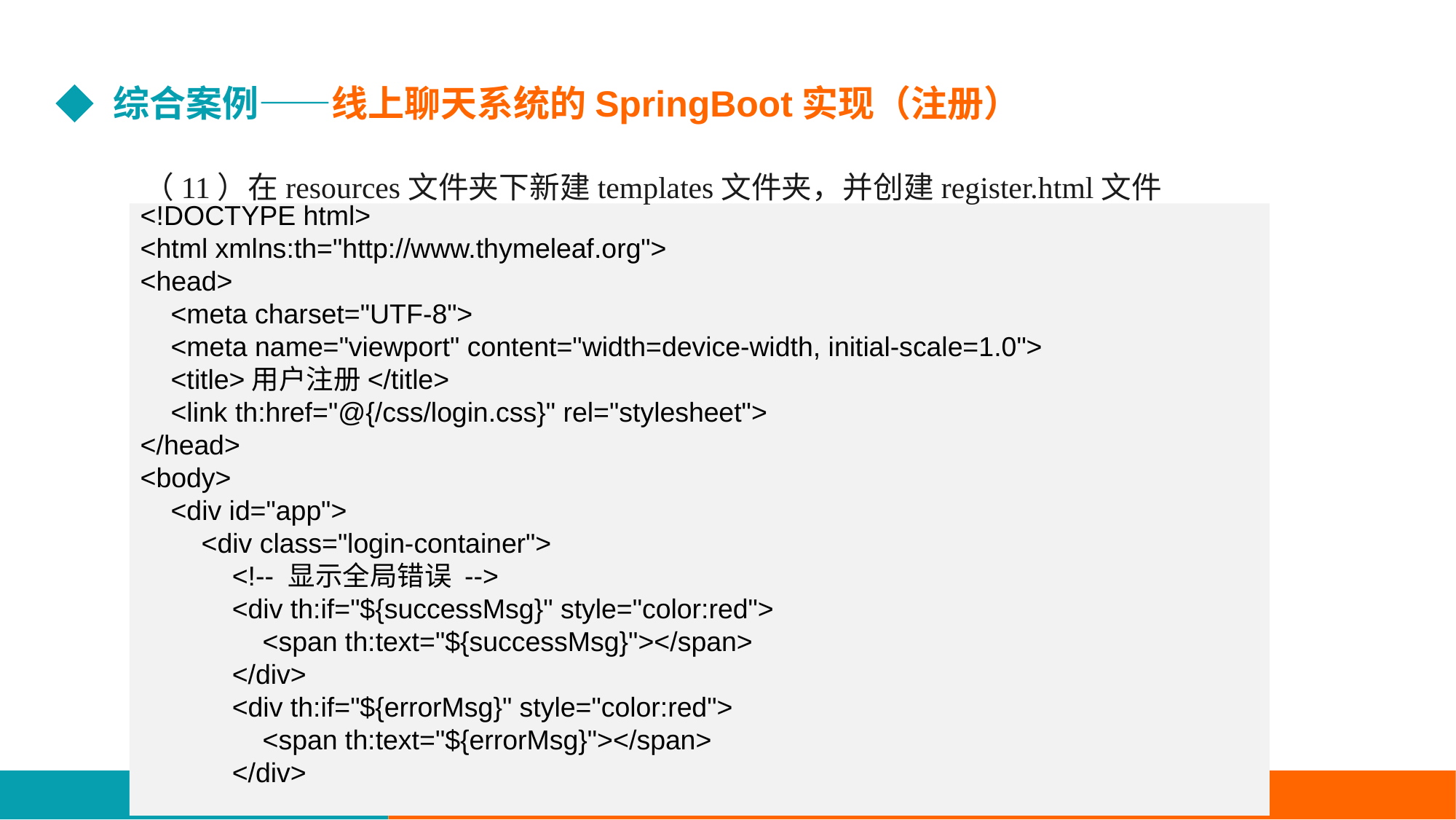

综合案例——线上聊天系统的SpringBoot实现（注册）
（11）在resources文件夹下新建templates文件夹，并创建register.html文件
<!DOCTYPE html>
<html xmlns:th="http://www.thymeleaf.org">
<head>
    <meta charset="UTF-8">
    <meta name="viewport" content="width=device-width, initial-scale=1.0">
    <title>用户注册</title>
    <link th:href="@{/css/login.css}" rel="stylesheet">
</head>
<body>
    <div id="app">
        <div class="login-container">
            <!-- 显示全局错误 -->
            <div th:if="${successMsg}" style="color:red">
                <span th:text="${successMsg}"></span>
            </div>
            <div th:if="${errorMsg}" style="color:red">
                <span th:text="${errorMsg}"></span>
            </div>